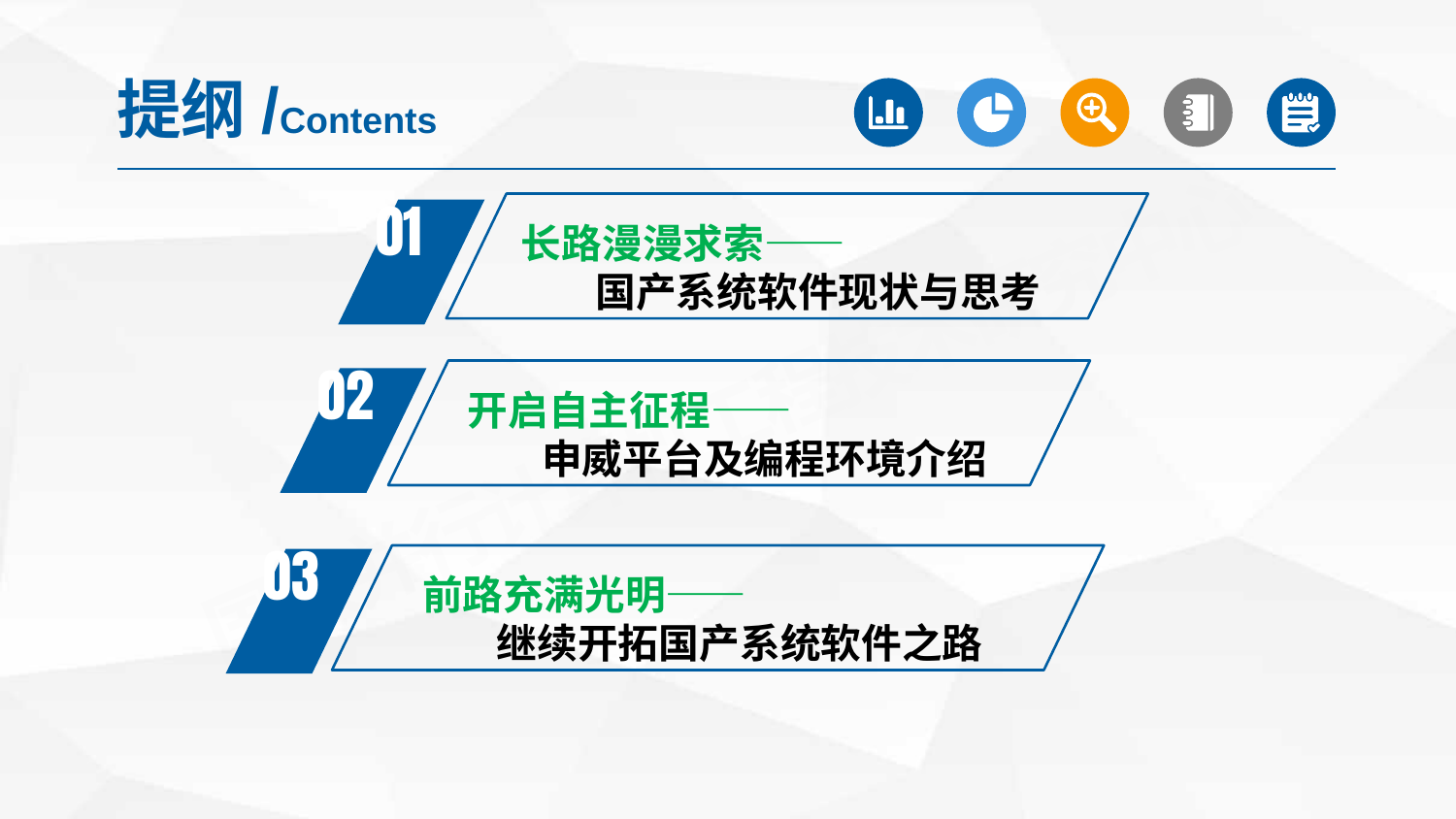

提纲/Contents

01

长路漫漫求索——
       国产系统软件现状与思考
02

开启自主征程——
       申威平台及编程环境介绍
03

前路充满光明——
       继续开拓国产系统软件之路